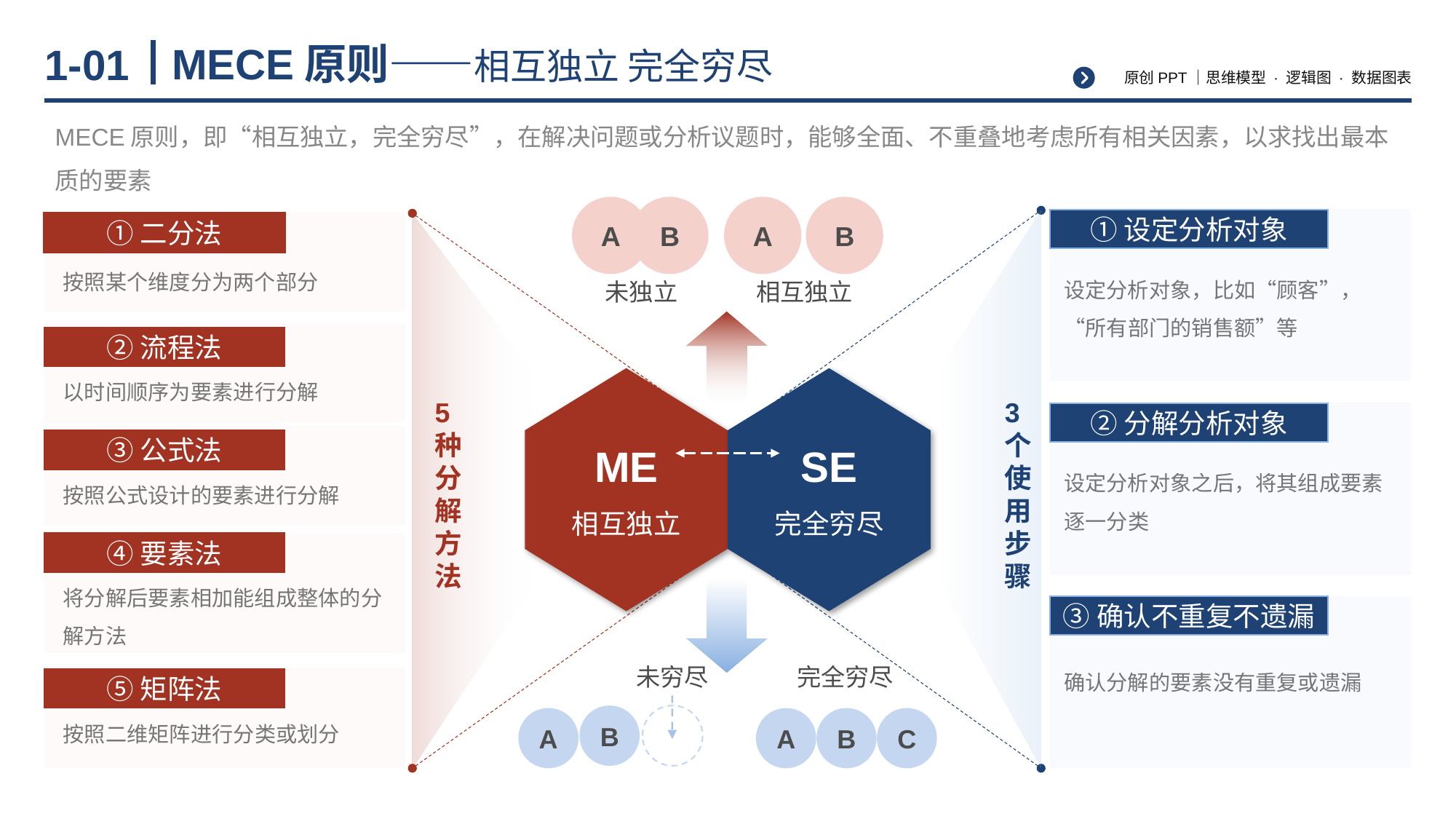

# MECE原则——相互独立 完全穷尽
1-01
MECE原则，即“相互独立，完全穷尽”，在解决问题或分析议题时，能够全面、不重叠地考虑所有相关因素，以求找出最本质的要素
A
B
A
B

未独立
相互独立

5种分解方法
3个使用步骤
ME
相互独立
SE
完全穷尽

未穷尽
完全穷尽
B

A
A
B
C

①设定分析对象
设定分析对象，比如“顾客”，“所有部门的销售额”等

②分解分析对象
设定分析对象之后，将其组成要素逐一分类

③确认不重复不遗漏
确认分解的要素没有重复或遗漏

①二分法
按照某个维度分为两个部分

②流程法
以时间顺序为要素进行分解

③公式法
按照公式设计的要素进行分解

④要素法
将分解后要素相加能组成整体的分解方法

⑤矩阵法
按照二维矩阵进行分类或划分